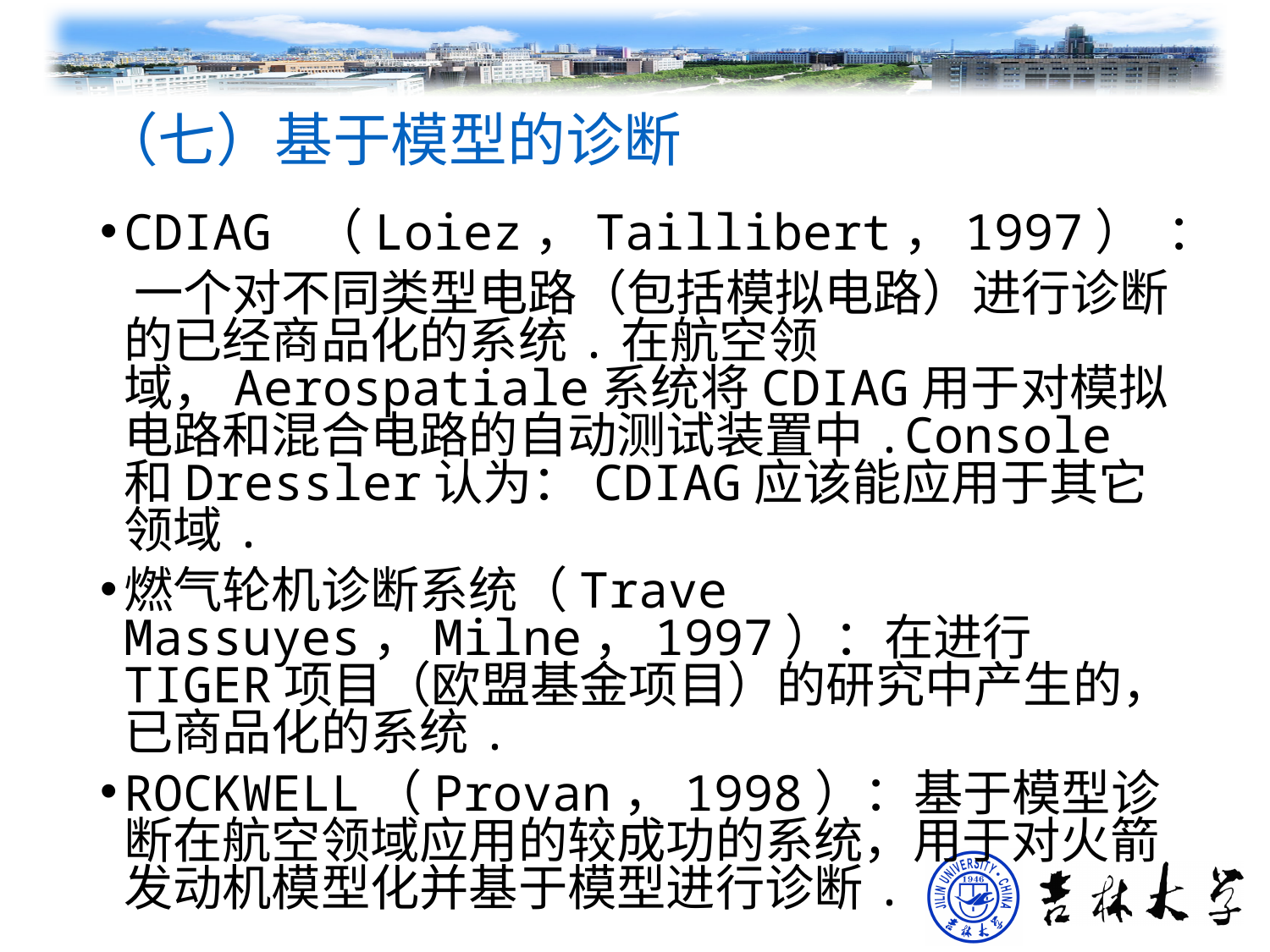

# （七）基于模型的诊断
CDIAG （Loiez，Taillibert，1997）  ：
  一个对不同类型电路（包括模拟电路）进行诊断的已经商品化的系统.在航空领域，Aerospatiale系统将CDIAG用于对模拟电路和混合电路的自动测试装置中.Console和Dressler认为：CDIAG应该能应用于其它领域.
燃气轮机诊断系统（Trave Massuyes，Milne，1997）：在进行TIGER项目（欧盟基金项目）的研究中产生的，已商品化的系统.
ROCKWELL（Provan，1998）：基于模型诊断在航空领域应用的较成功的系统，用于对火箭发动机模型化并基于模型进行诊断.